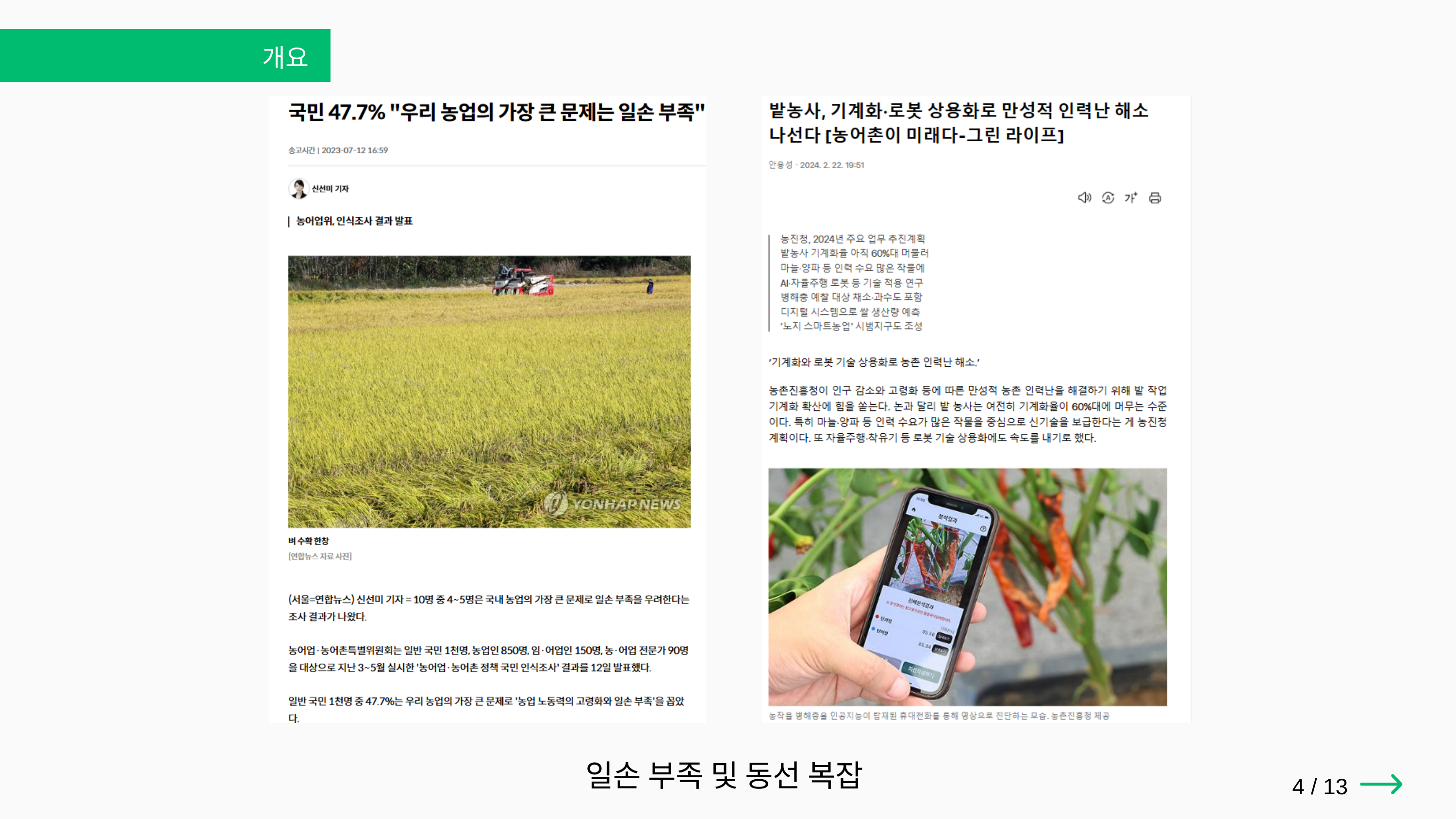

개요

일손 부족 및 동선 복잡
4 / 13